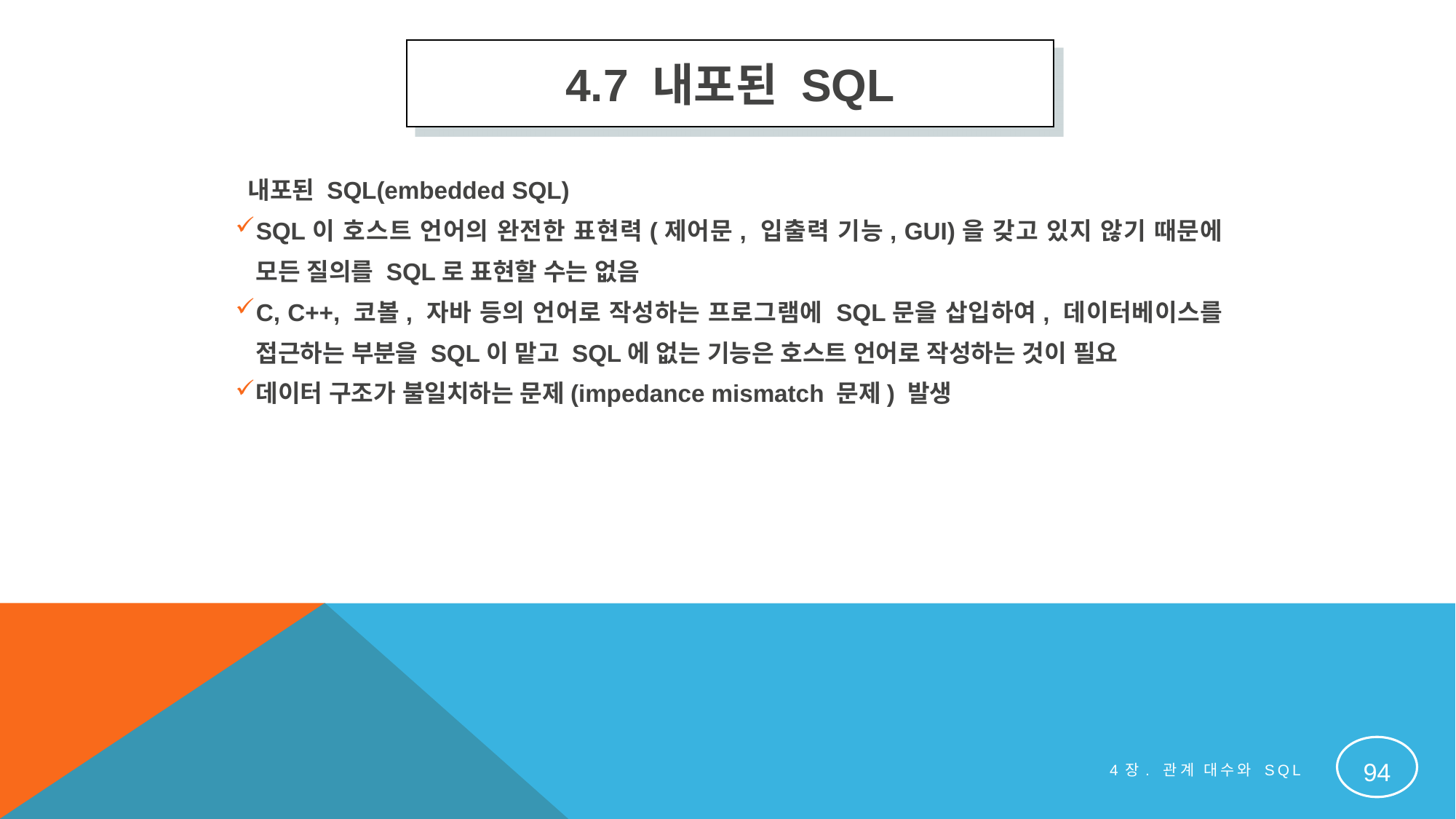

4.7 내포된 SQL
 내포된 SQL(embedded SQL)
SQL이 호스트 언어의 완전한 표현력(제어문, 입출력 기능, GUI)을 갖고 있지 않기 때문에 모든 질의를 SQL로 표현할 수는 없음
C, C++, 코볼, 자바 등의 언어로 작성하는 프로그램에 SQL문을 삽입하여, 데이터베이스를 접근하는 부분을 SQL이 맡고 SQL에 없는 기능은 호스트 언어로 작성하는 것이 필요
데이터 구조가 불일치하는 문제(impedance mismatch 문제) 발생
94
4장. 관계 대수와 SQL